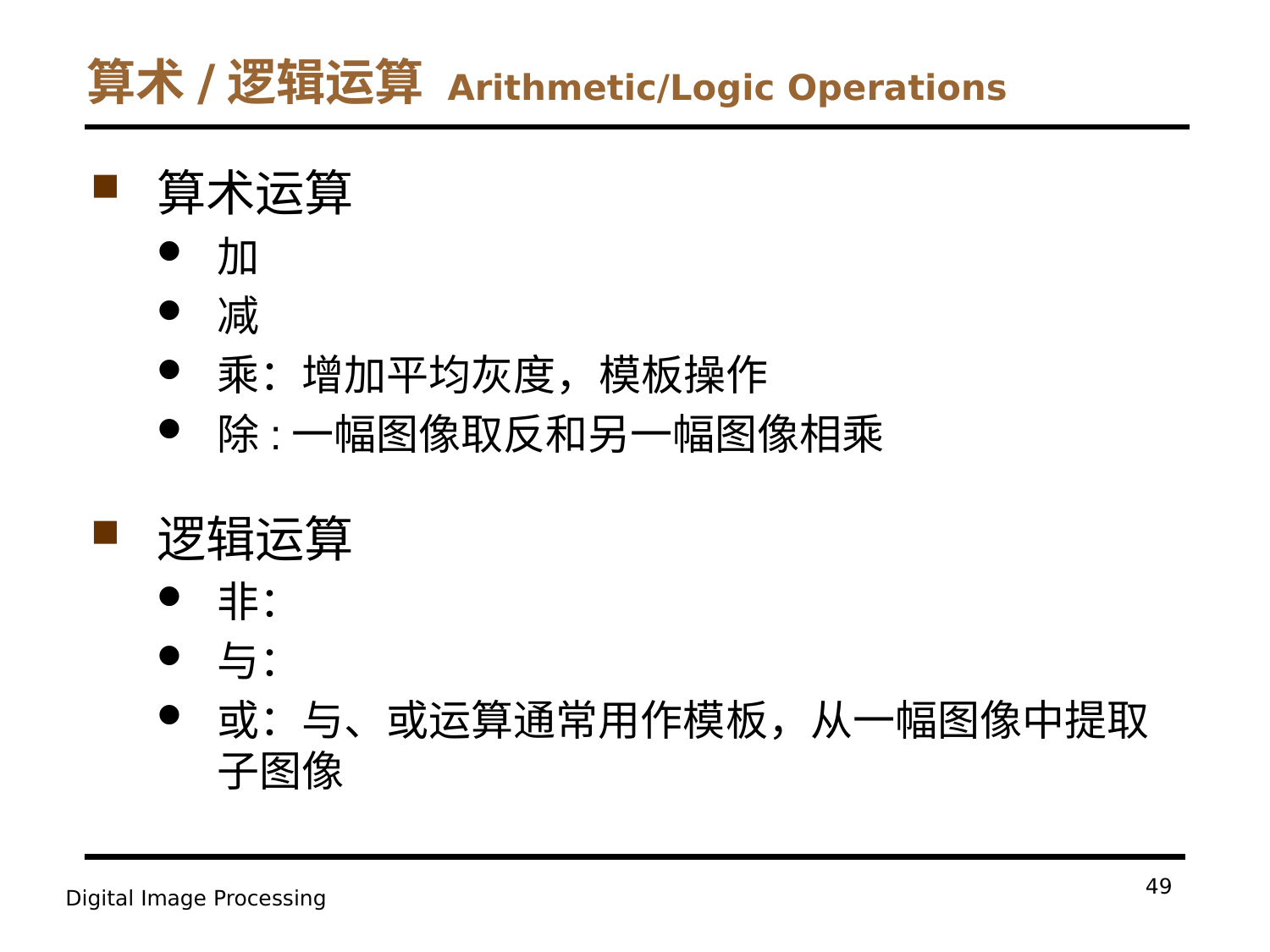

# 算术/逻辑运算 Arithmetic/Logic Operations
算术运算
加
减
乘：增加平均灰度，模板操作
除:一幅图像取反和另一幅图像相乘

逻辑运算
非：
与：
或：与、或运算通常用作模板，从一幅图像中提取子图像

49
Digital Image Processing